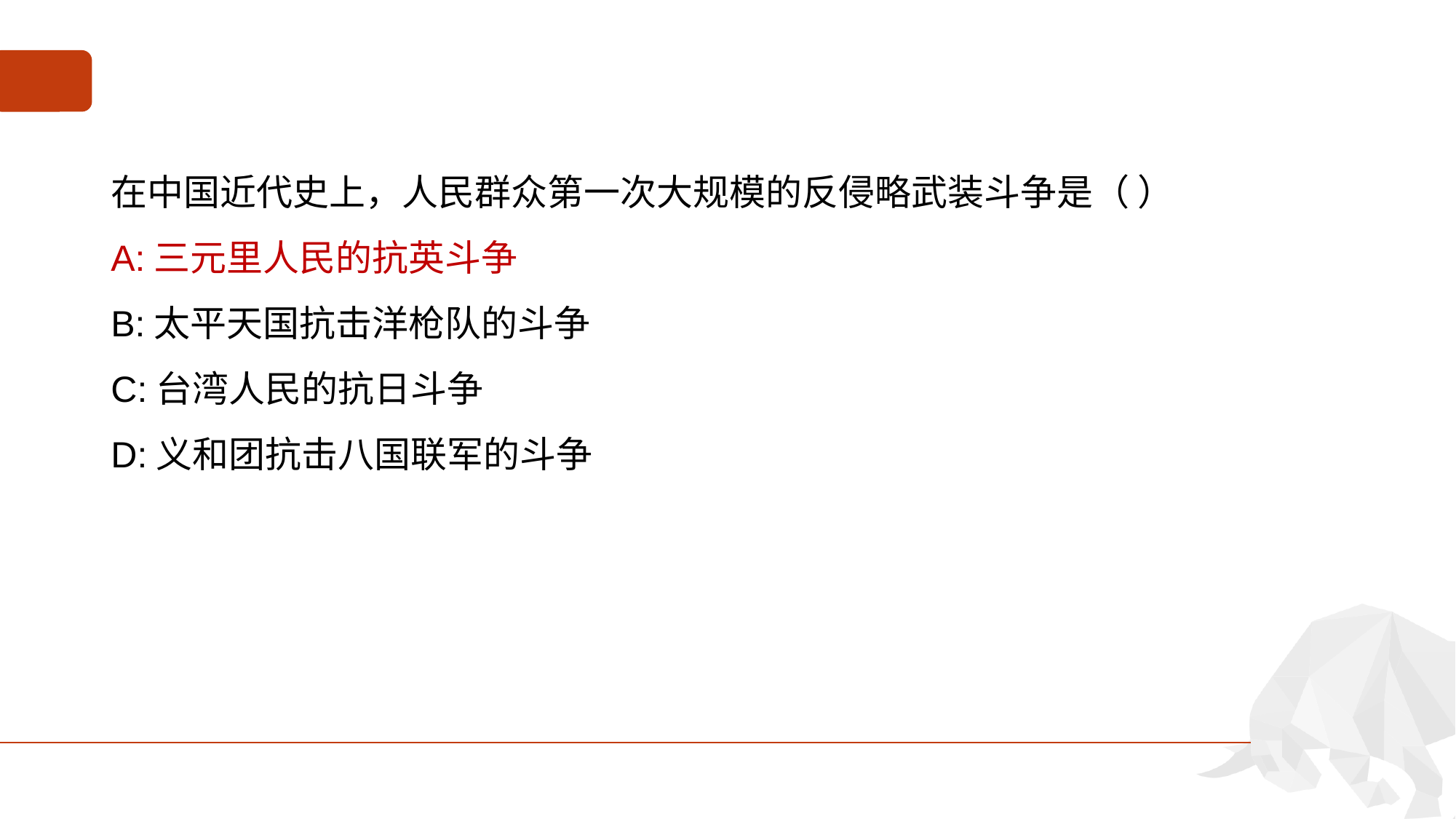

#
在中国近代史上，人民群众第一次大规模的反侵略武装斗争是（ ）
A:三元里人民的抗英斗争
B:太平天国抗击洋枪队的斗争
C:台湾人民的抗日斗争
D:义和团抗击八国联军的斗争